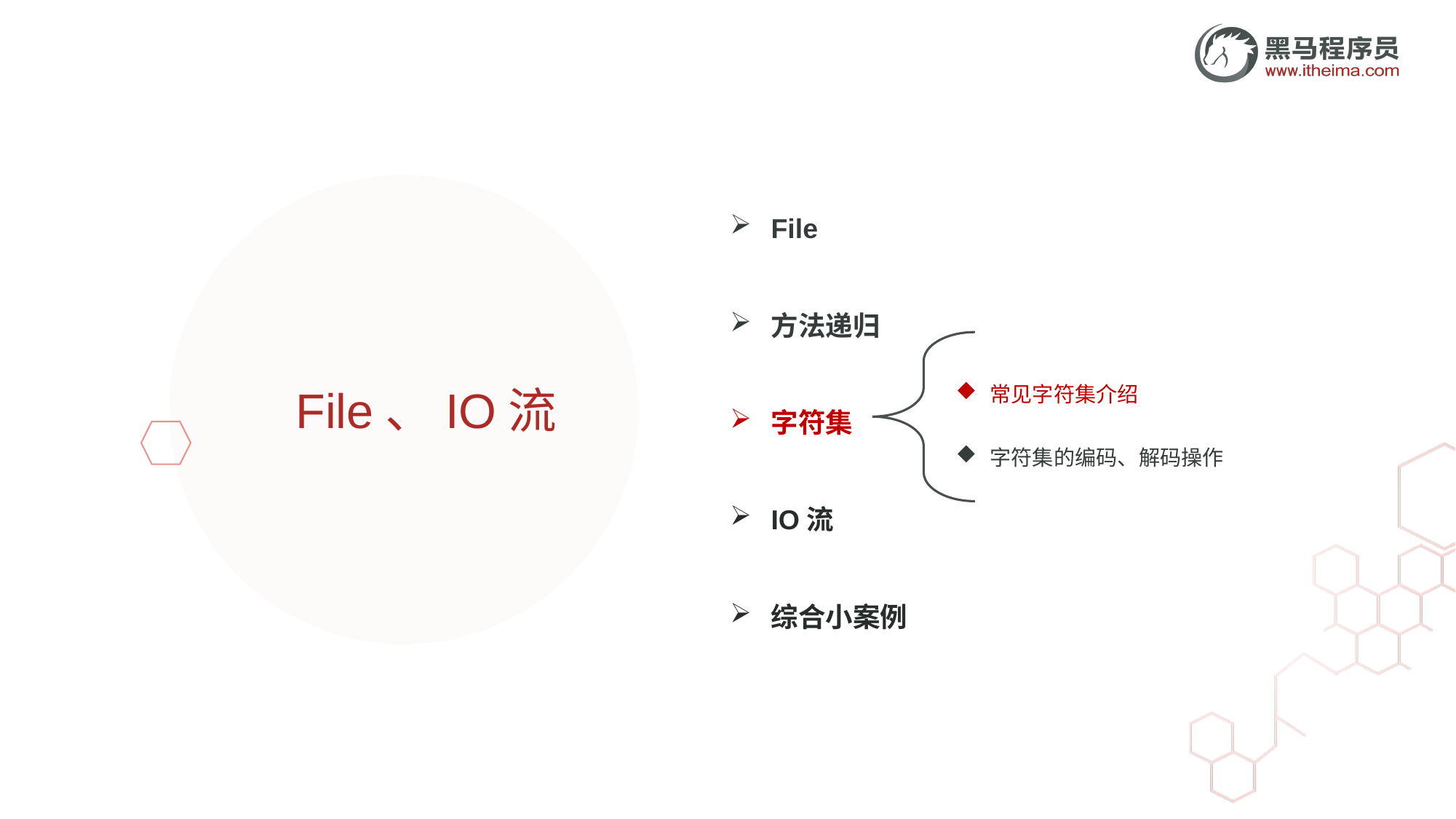

File
方法递归
字符集
IO流
综合小案例

常见字符集介绍
字符集的编码、解码操作